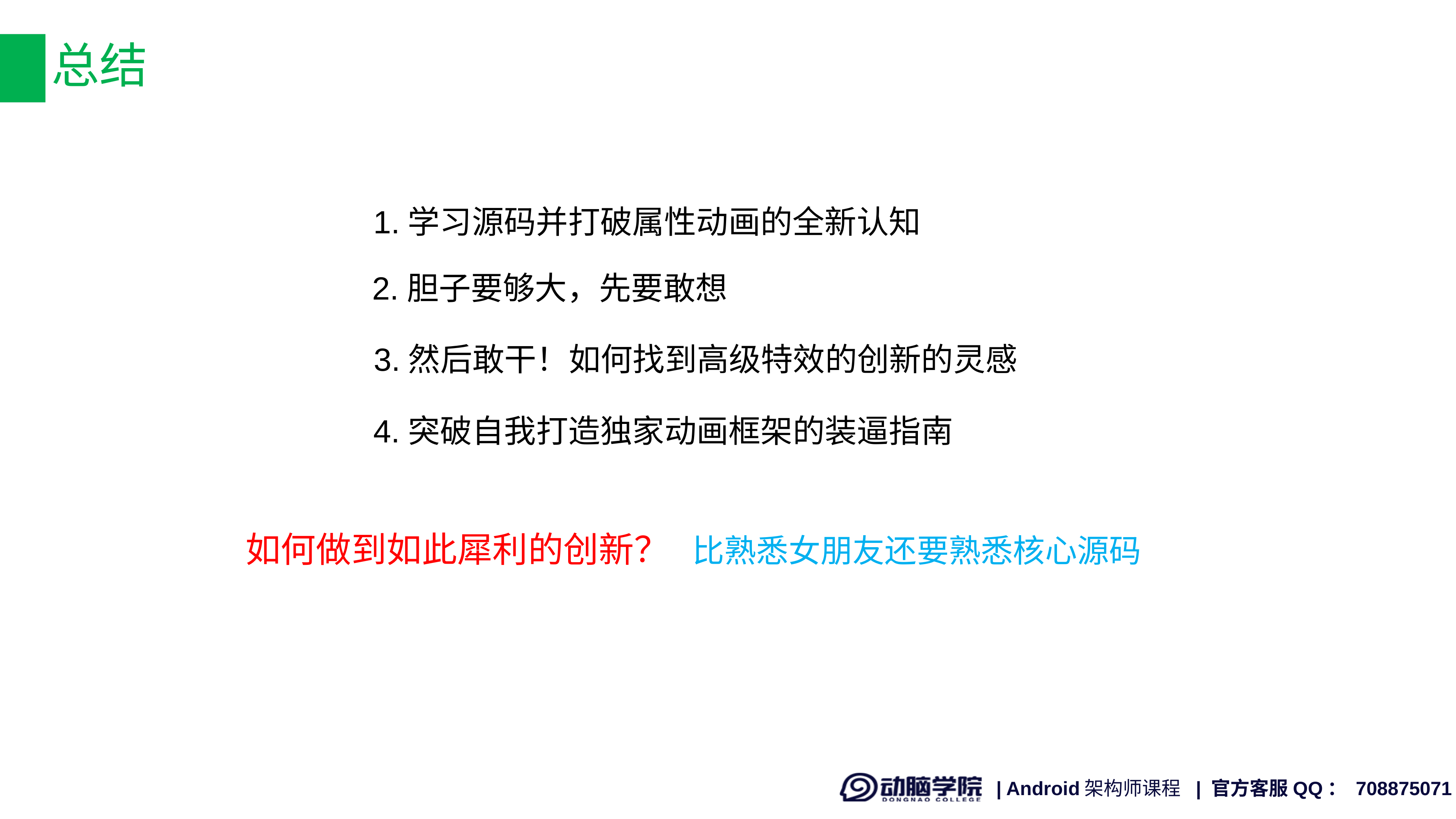

# 总结
1.学习源码并打破属性动画的全新认知
2.胆子要够大，先要敢想
3.然后敢干！如何找到高级特效的创新的灵感
4.突破自我打造独家动画框架的装逼指南
如何做到如此犀利的创新？
比熟悉女朋友还要熟悉核心源码